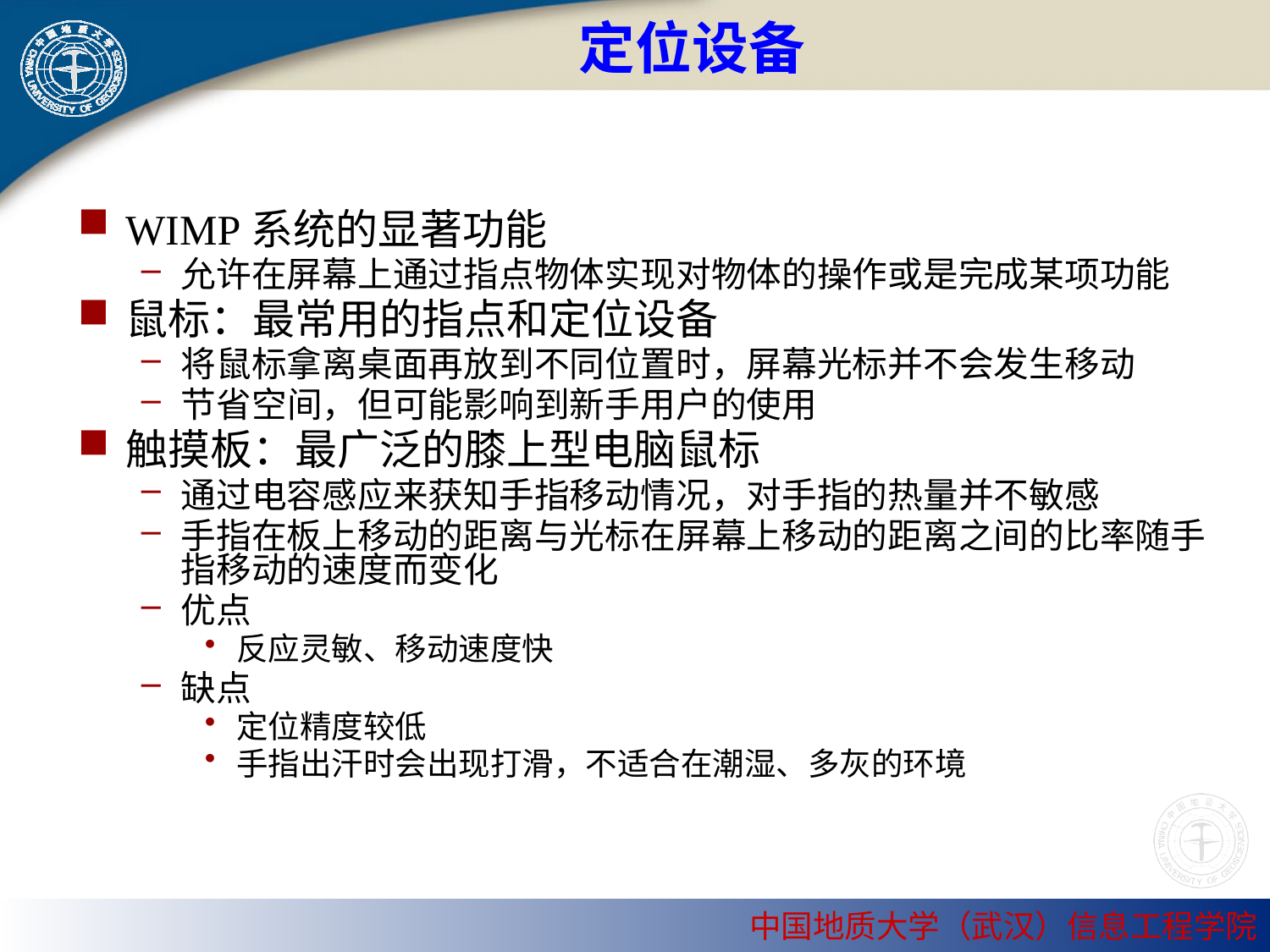

# 定位设备
WIMP系统的显著功能
允许在屏幕上通过指点物体实现对物体的操作或是完成某项功能
鼠标：最常用的指点和定位设备
将鼠标拿离桌面再放到不同位置时，屏幕光标并不会发生移动
节省空间，但可能影响到新手用户的使用
触摸板：最广泛的膝上型电脑鼠标
通过电容感应来获知手指移动情况，对手指的热量并不敏感
手指在板上移动的距离与光标在屏幕上移动的距离之间的比率随手指移动的速度而变化
优点
反应灵敏、移动速度快
缺点
定位精度较低
手指出汗时会出现打滑，不适合在潮湿、多灰的环境